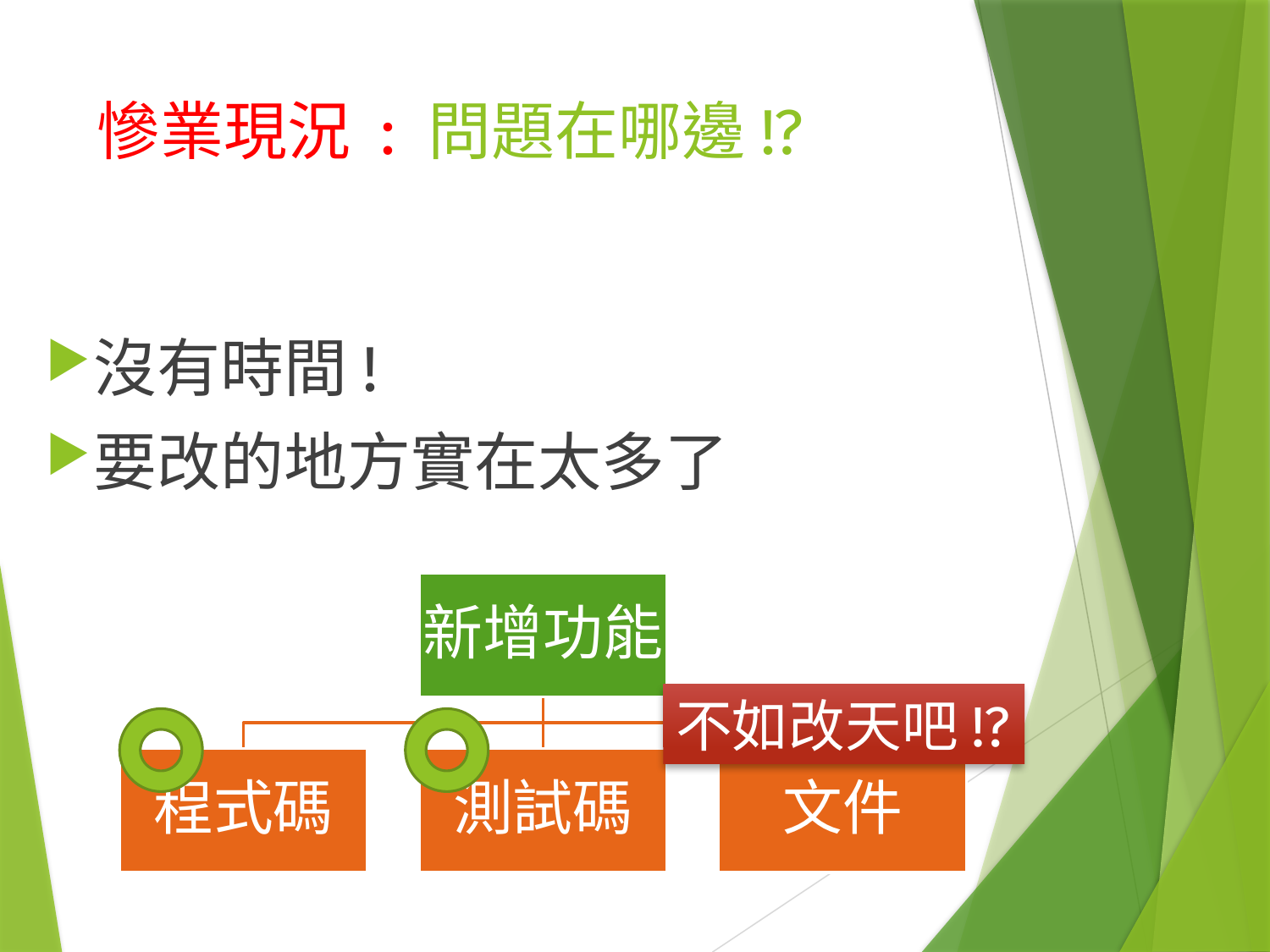

# 慘業現況 : 問題在哪邊!?
沒有時間!
要改的地方實在太多了
新增功能
程式碼
測試碼
文件
不如改天吧!?